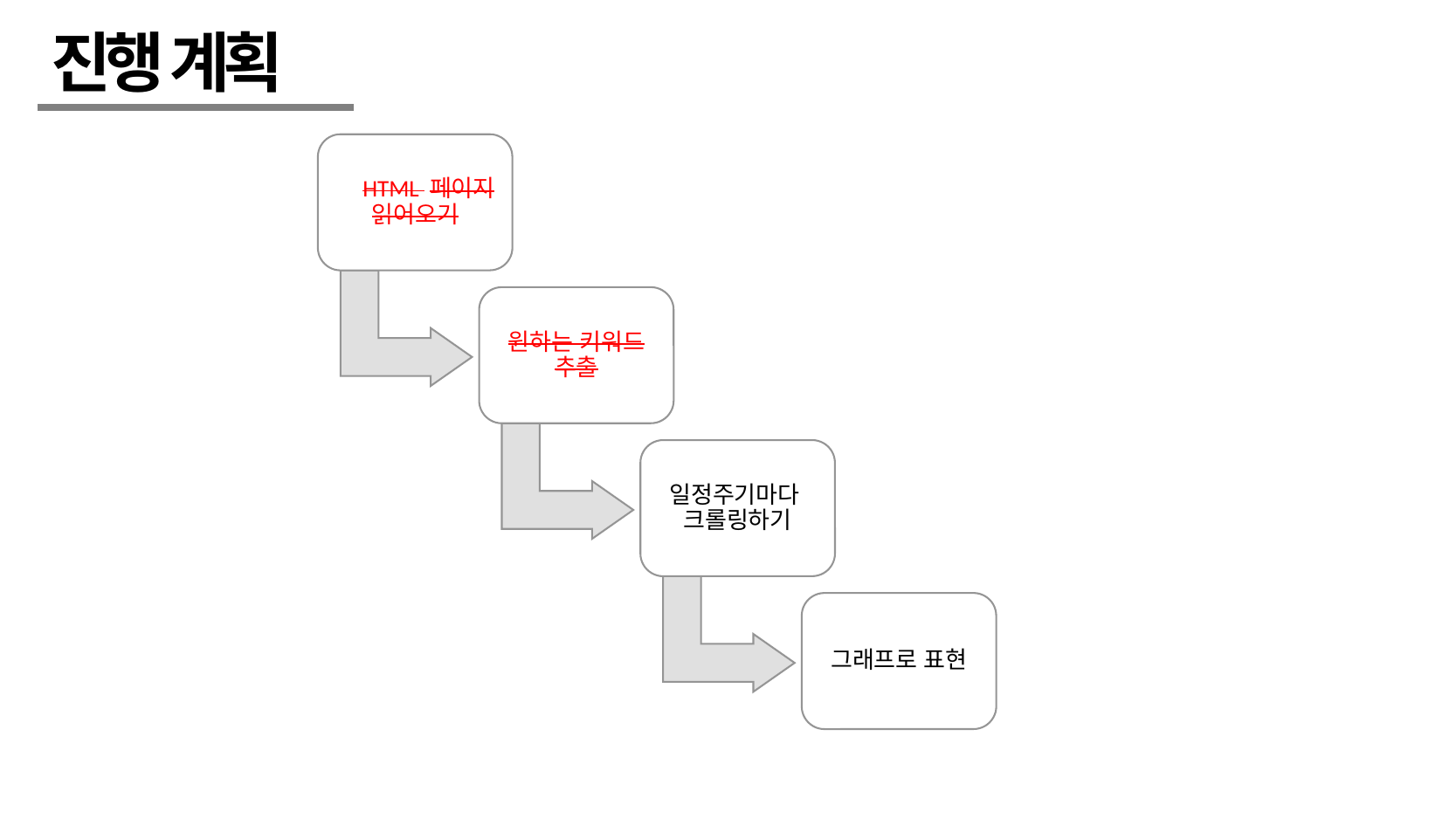

진행 계획

웹HTML 페이지 읽어오기

원하는 키워드 추출

일정주기마다  크롤링하기

그래프로 표현